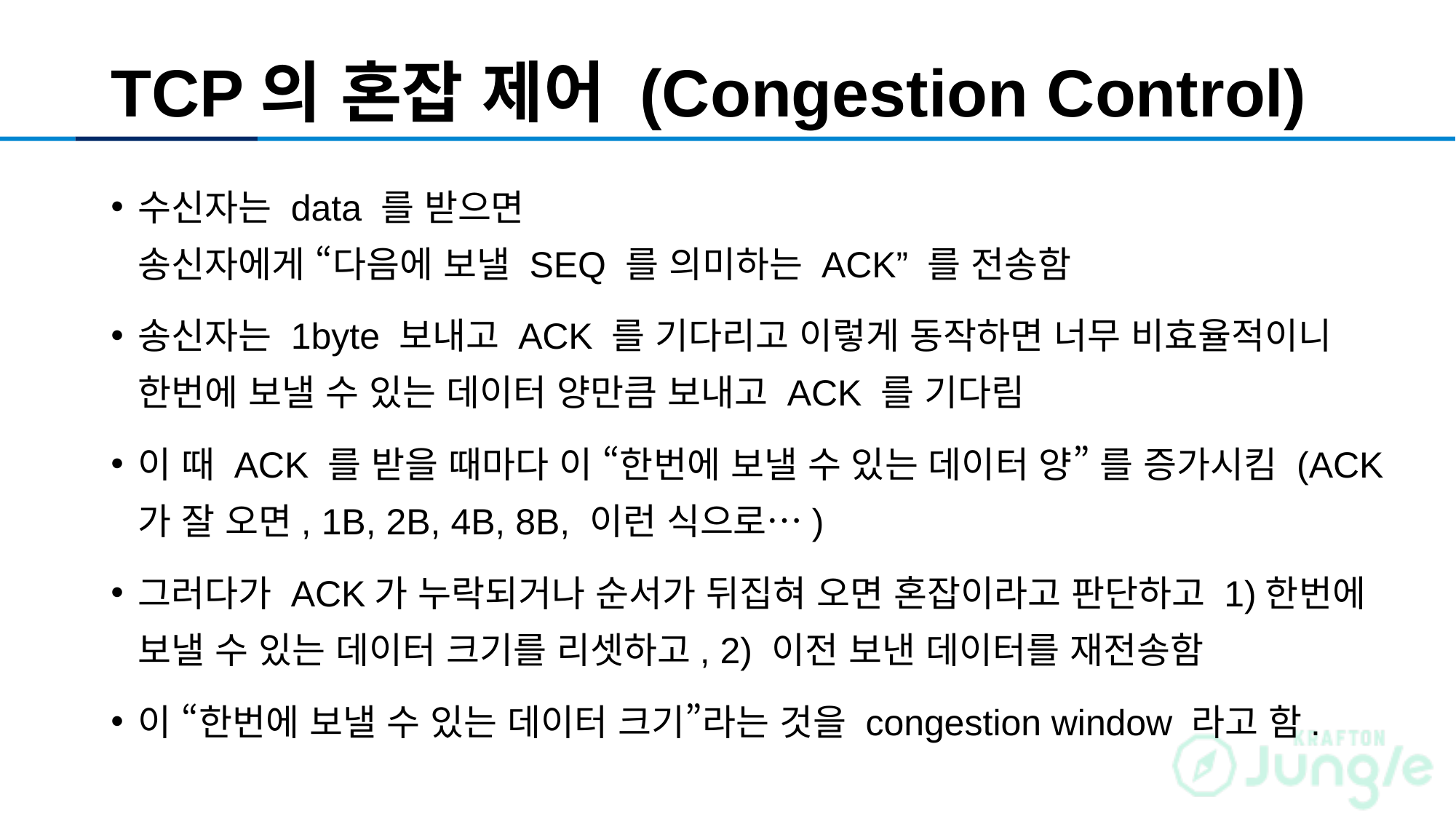

# TCP의 혼잡 제어 (Congestion Control)
수신자는 data 를 받으면
송신자에게 “다음에 보낼 SEQ 를 의미하는 ACK” 를 전송함
송신자는 1byte 보내고 ACK 를 기다리고 이렇게 동작하면 너무 비효율적이니 한번에 보낼 수 있는 데이터 양만큼 보내고 ACK 를 기다림
이 때 ACK 를 받을 때마다 이 “한번에 보낼 수 있는 데이터 양” 를 증가시킴 (ACK 가 잘 오면, 1B, 2B, 4B, 8B, 이런 식으로…)
그러다가 ACK가 누락되거나 순서가 뒤집혀 오면 혼잡이라고 판단하고 1)한번에 보낼 수 있는 데이터 크기를 리셋하고, 2) 이전 보낸 데이터를 재전송함
이 “한번에 보낼 수 있는 데이터 크기”라는 것을 congestion window 라고 함.